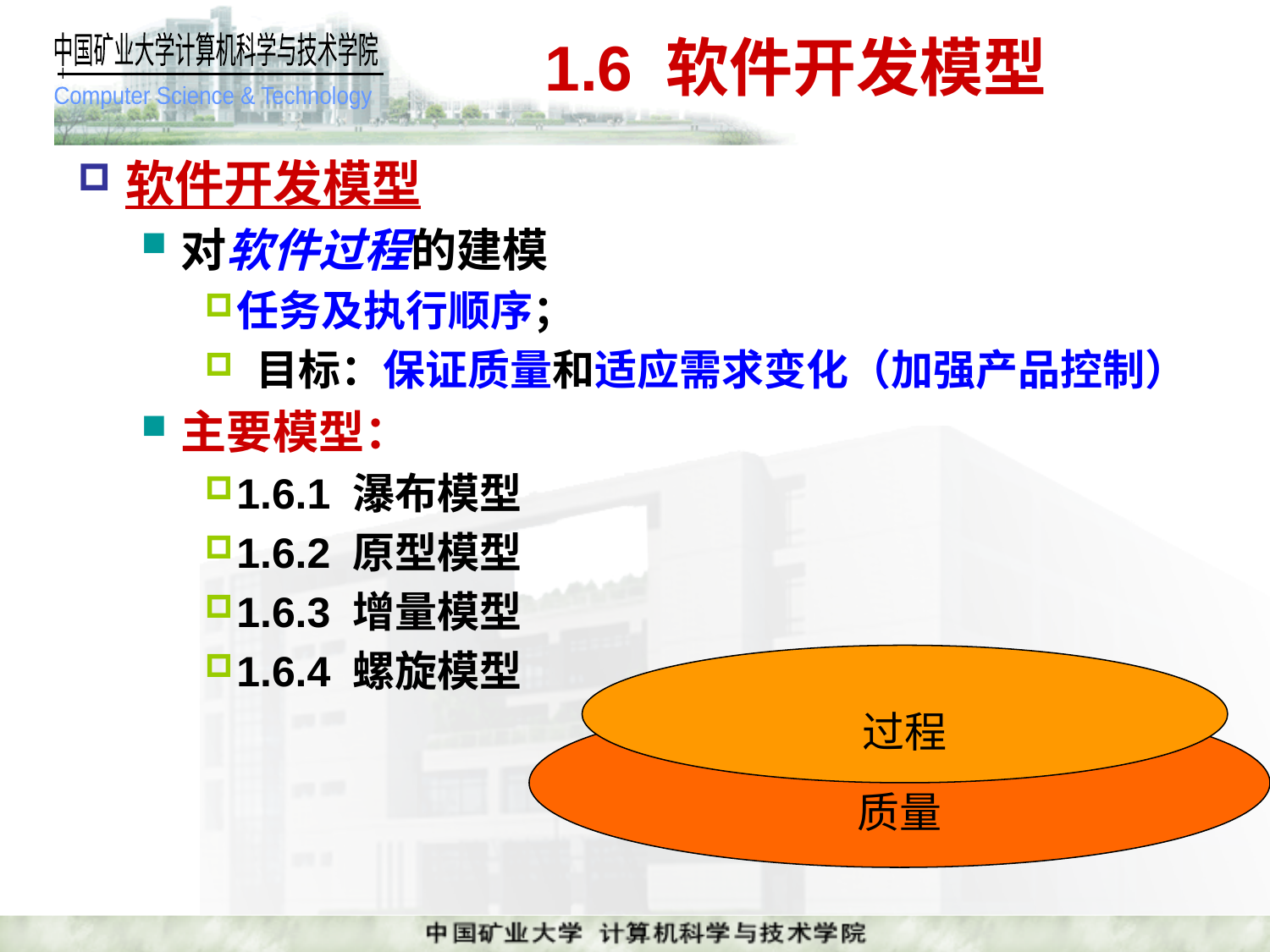

# 1.6 软件开发模型
软件开发模型
对软件过程的建模
任务及执行顺序；
 目标：保证质量和适应需求变化（加强产品控制）
主要模型：
1.6.1 瀑布模型
1.6.2 原型模型
1.6.3 增量模型
1.6.4 螺旋模型
过程
质量
85